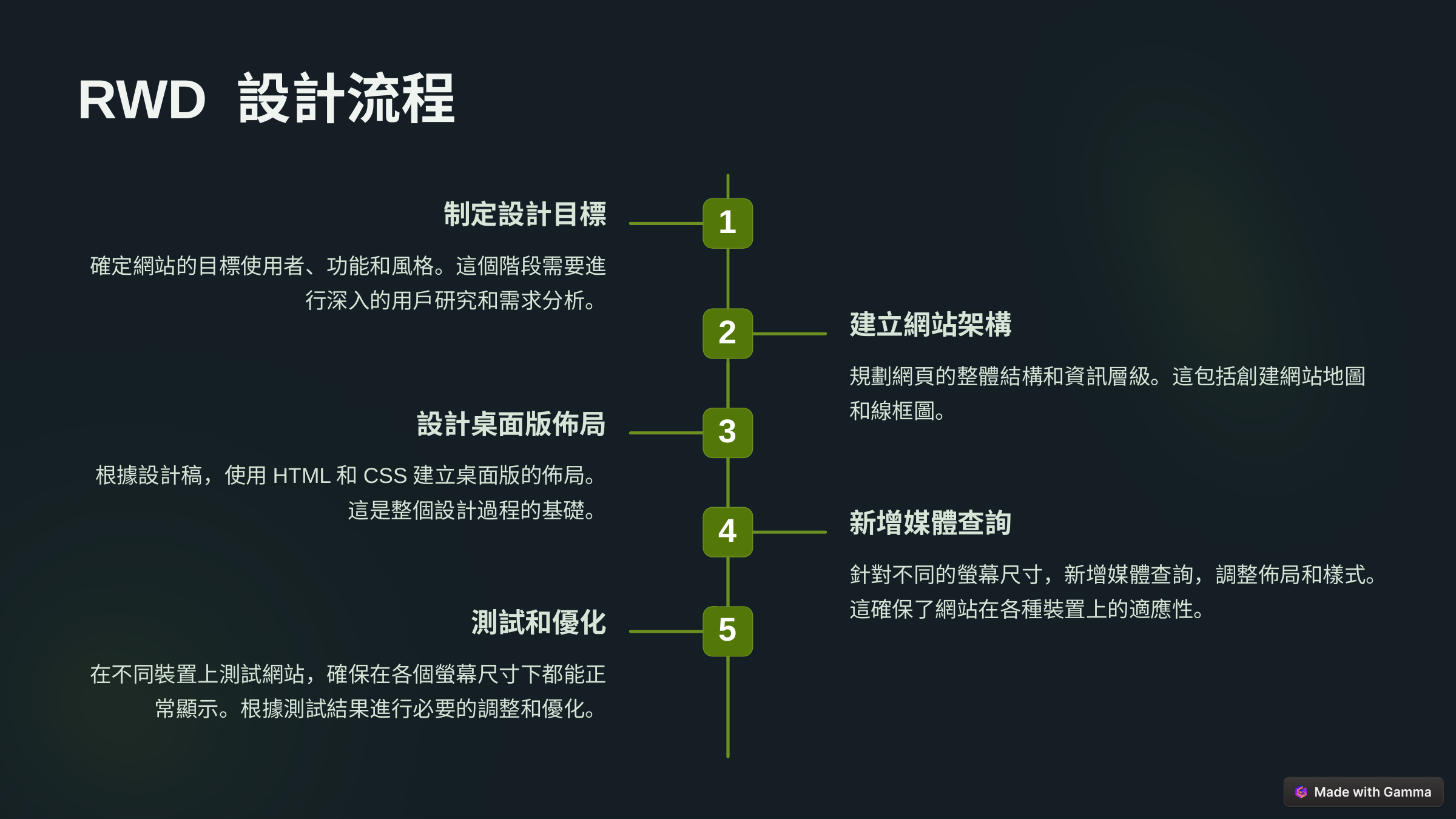

RWD 設計流程

制定設計目標

1

確定網站的目標使用者、功能和風格。這個階段需要進行深入的用戶研究和需求分析。
建立網站架構

2

規劃網頁的整體結構和資訊層級。這包括創建網站地圖和線框圖。
設計桌面版佈局

3

根據設計稿，使用HTML和CSS建立桌面版的佈局。這是整個設計過程的基礎。
新增媒體查詢

4

針對不同的螢幕尺寸，新增媒體查詢，調整佈局和樣式。這確保了網站在各種裝置上的適應性。
測試和優化

5

在不同裝置上測試網站，確保在各個螢幕尺寸下都能正常顯示。根據測試結果進行必要的調整和優化。